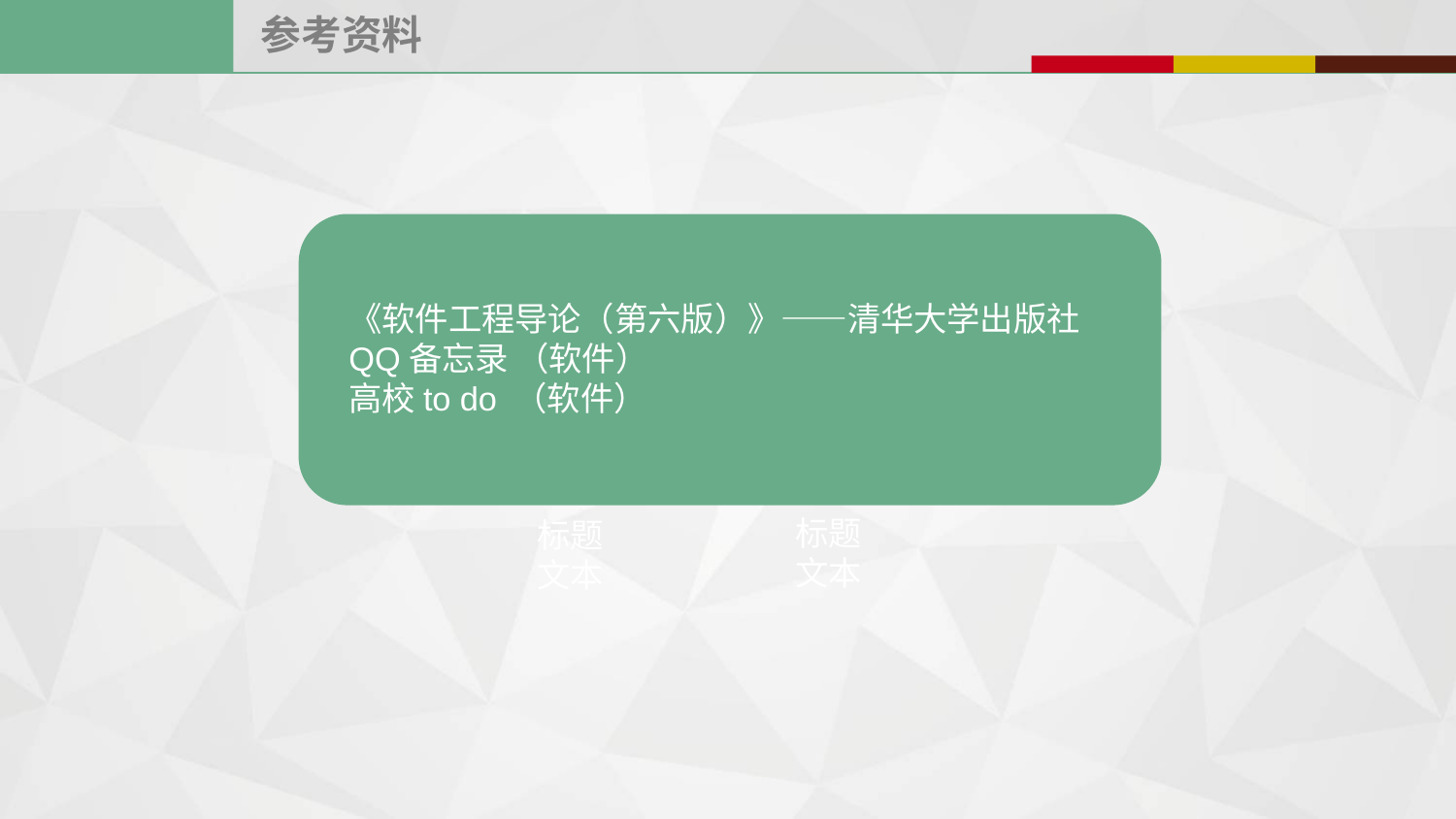

参考资料

《软件工程导论（第六版）》——清华大学出版社
QQ备忘录 （软件）
高校to do （软件）
标题文本
标题文本